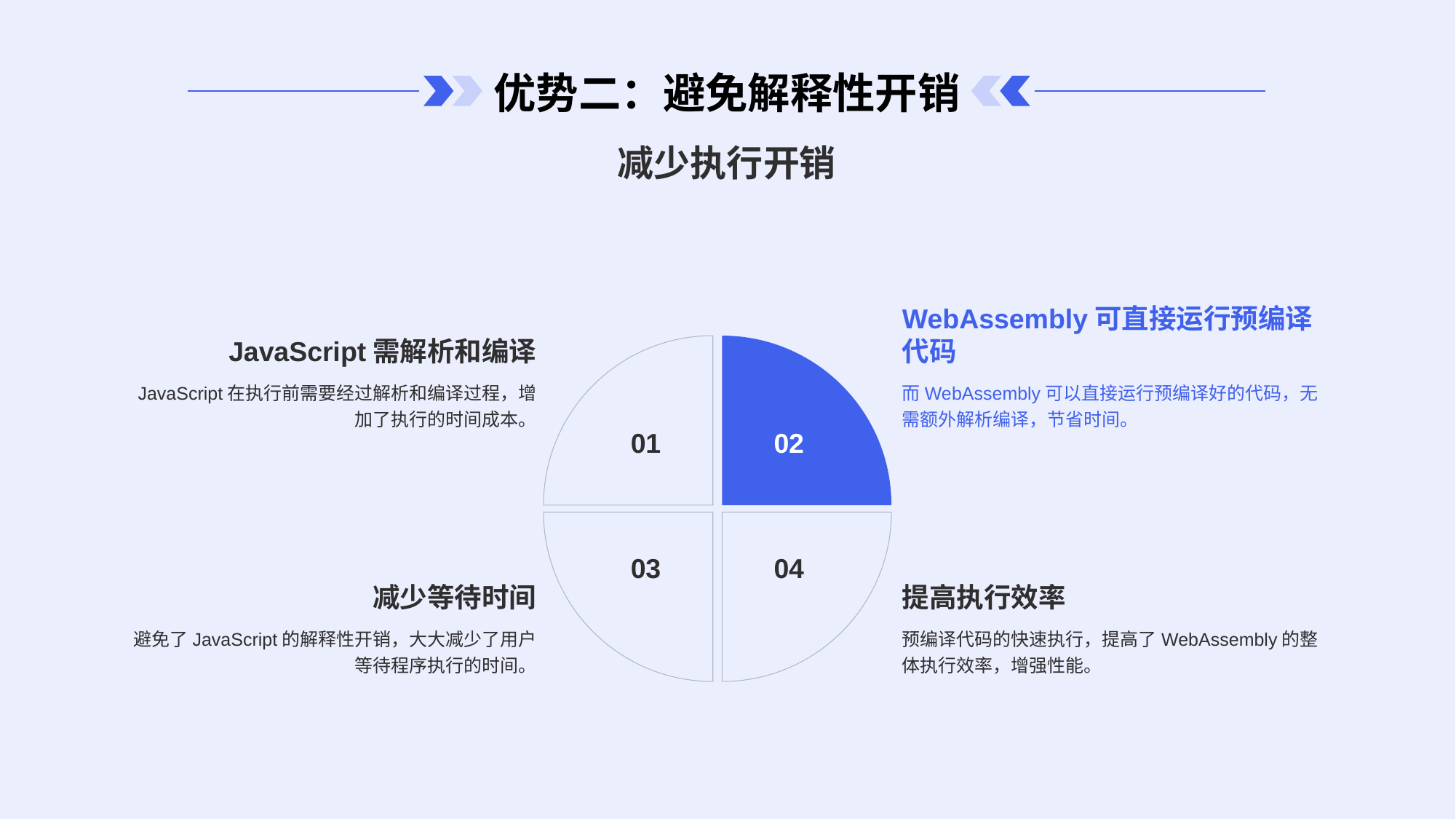

# 优势二：避免解释性开销
减少执行开销
JavaScript需解析和编译

JavaScript在执行前需要经过解析和编译过程，增加了执行的时间成本。
01
WebAssembly可直接运行预编译代码

而WebAssembly可以直接运行预编译好的代码，无需额外解析编译，节省时间。
02

减少等待时间
03
避免了JavaScript的解释性开销，大大减少了用户等待程序执行的时间。

提高执行效率
04
预编译代码的快速执行，提高了WebAssembly的整体执行效率，增强性能。